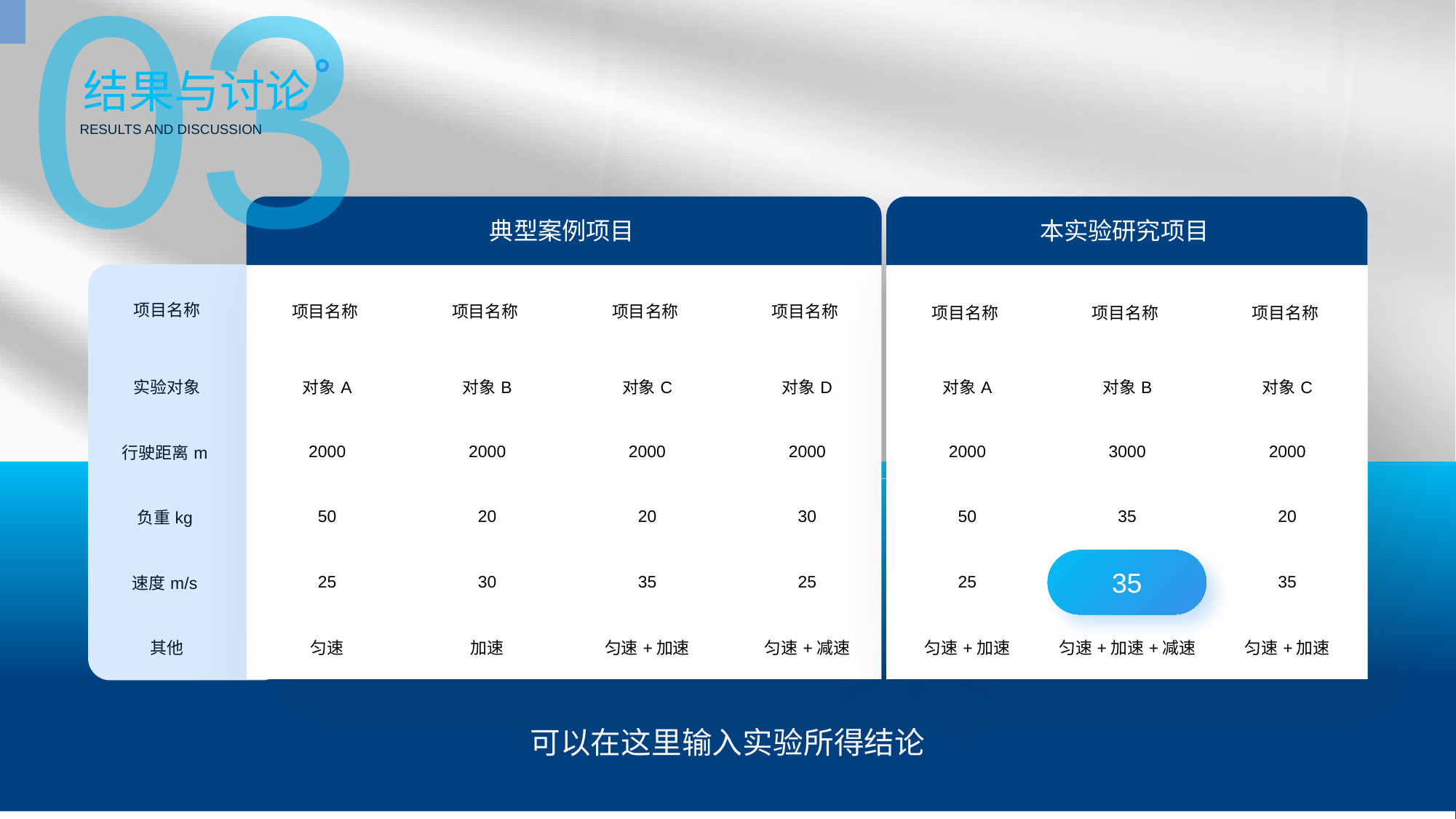

03
结果与讨论

RESULTS AND DISCUSSION

典型案例项目
本实验研究项目

| 项目名称 |
| --- |
| 对象B |
| 3000 |
| 35 |
| 30 |
| 匀速+加速+减速 |
| 项目名称 | 项目名称 | 项目名称 | 项目名称 | 项目名称 | 项目名称 | 项目名称 | 项目名称 |
| --- | --- | --- | --- | --- | --- | --- | --- |
| 实验对象 | 对象A | 对象B | 对象C | 对象D | 对象A | 对象B | 对象C |
| 行驶距离m | 2000 | 2000 | 2000 | 2000 | 2000 | 3000 | 2000 |
| 负重kg | 50 | 20 | 20 | 30 | 50 | 35 | 20 |
| 速度m/s | 25 | 30 | 35 | 25 | 25 | 35 | 35 |
| 其他 | 匀速 | 加速 | 匀速+加速 | 匀速+减速 | 匀速+加速 | 匀速+加速+减速 | 匀速+加速 |

35
可以在这里输入实验所得结论